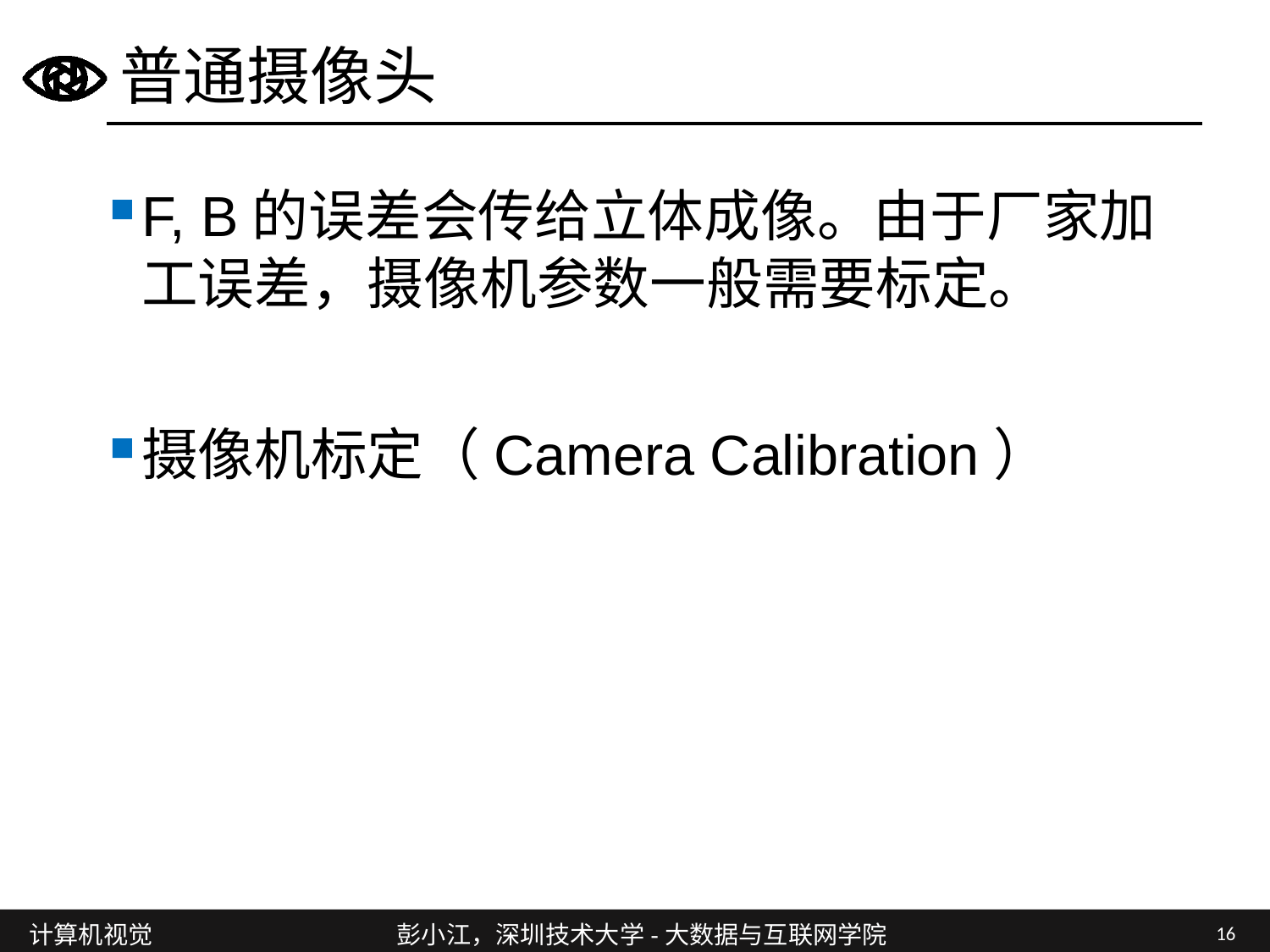

# 普通摄像头
F, B的误差会传给立体成像。由于厂家加工误差，摄像机参数一般需要标定。

摄像机标定（Camera Calibration）
16